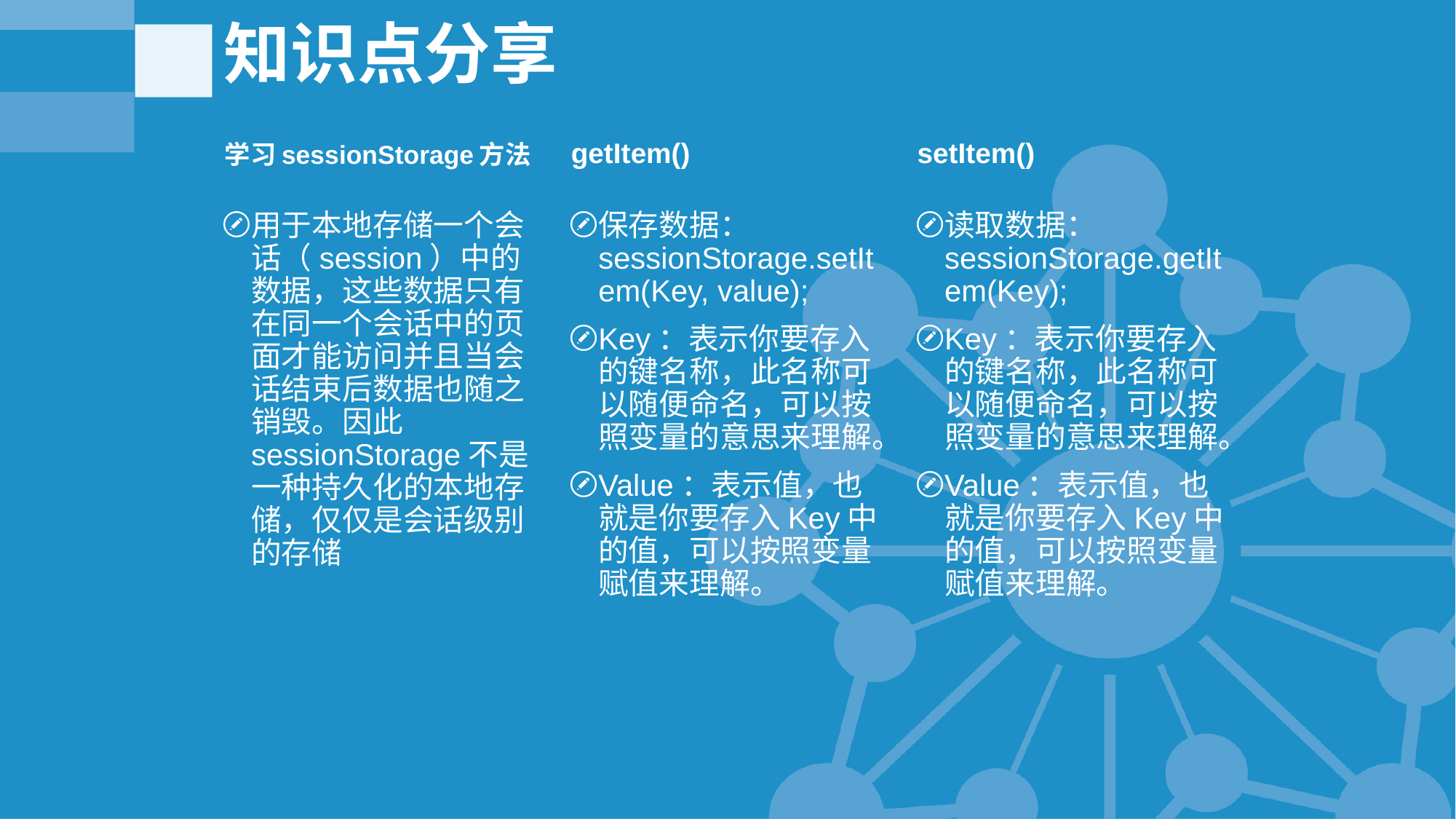

# 知识点分享
学习sessionStorage方法
getItem()
setItem()
用于本地存储一个会话（session）中的数据，这些数据只有在同一个会话中的页面才能访问并且当会话结束后数据也随之销毁。因此sessionStorage不是一种持久化的本地存储，仅仅是会话级别的存储
保存数据：sessionStorage.setItem(Key, value);
Key：表示你要存入的键名称，此名称可以随便命名，可以按照变量的意思来理解。
Value：表示值，也就是你要存入Key中的值，可以按照变量赋值来理解。

读取数据：sessionStorage.getItem(Key);
Key：表示你要存入的键名称，此名称可以随便命名，可以按照变量的意思来理解。
Value：表示值，也就是你要存入Key中的值，可以按照变量赋值来理解。